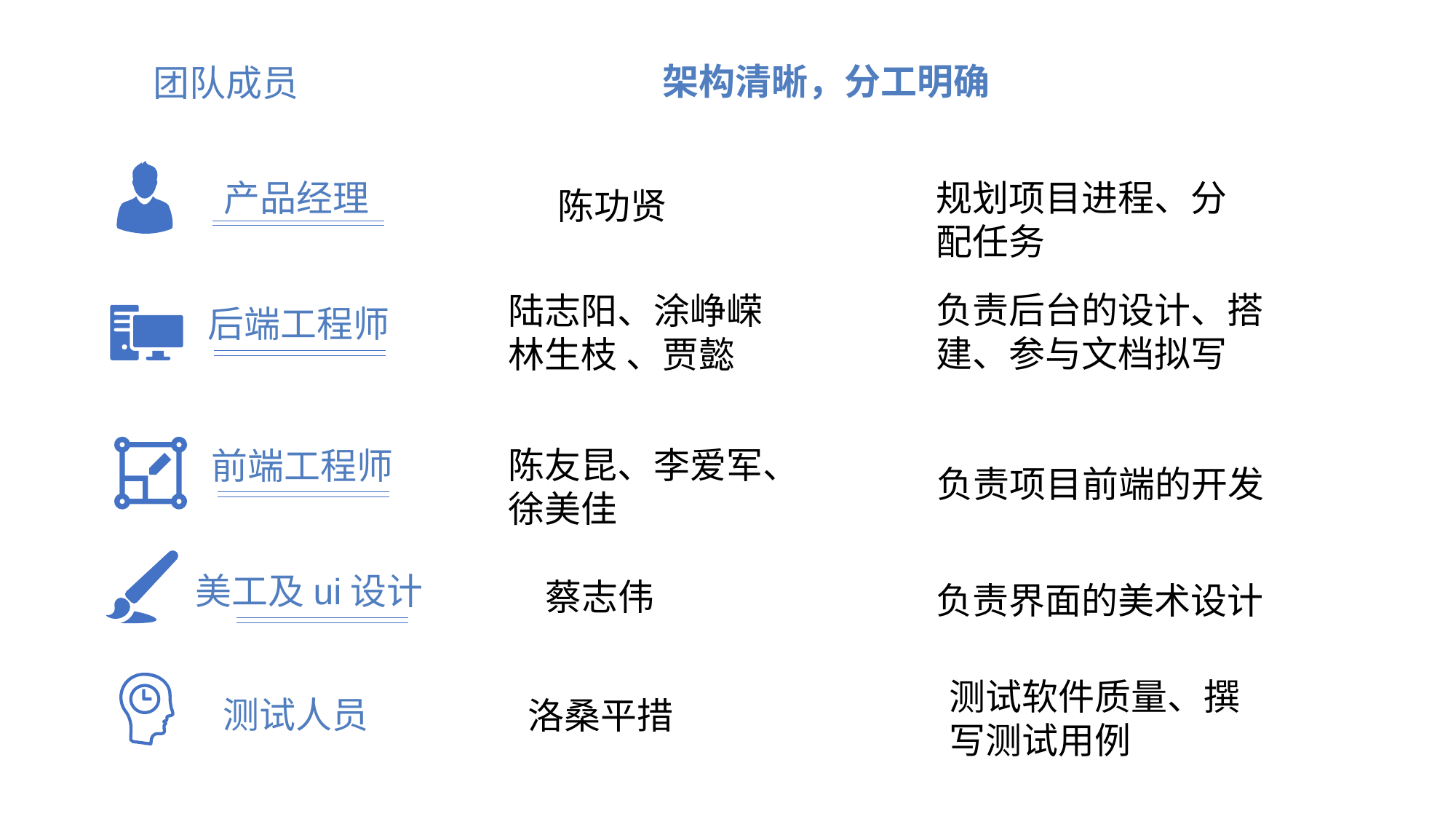

架构清晰，分工明确
团队成员

产品经理
规划项目进程、分配任务
陈功贤
负责后台的设计、搭建、参与文档拟写
陆志阳、涂峥嵘
林生枝 、贾懿
后端工程师

陈友昆、李爱军、徐美佳

前端工程师
负责项目前端的开发

美工及ui设计
蔡志伟
负责界面的美术设计
测试软件质量、撰写测试用例

测试人员
洛桑平措